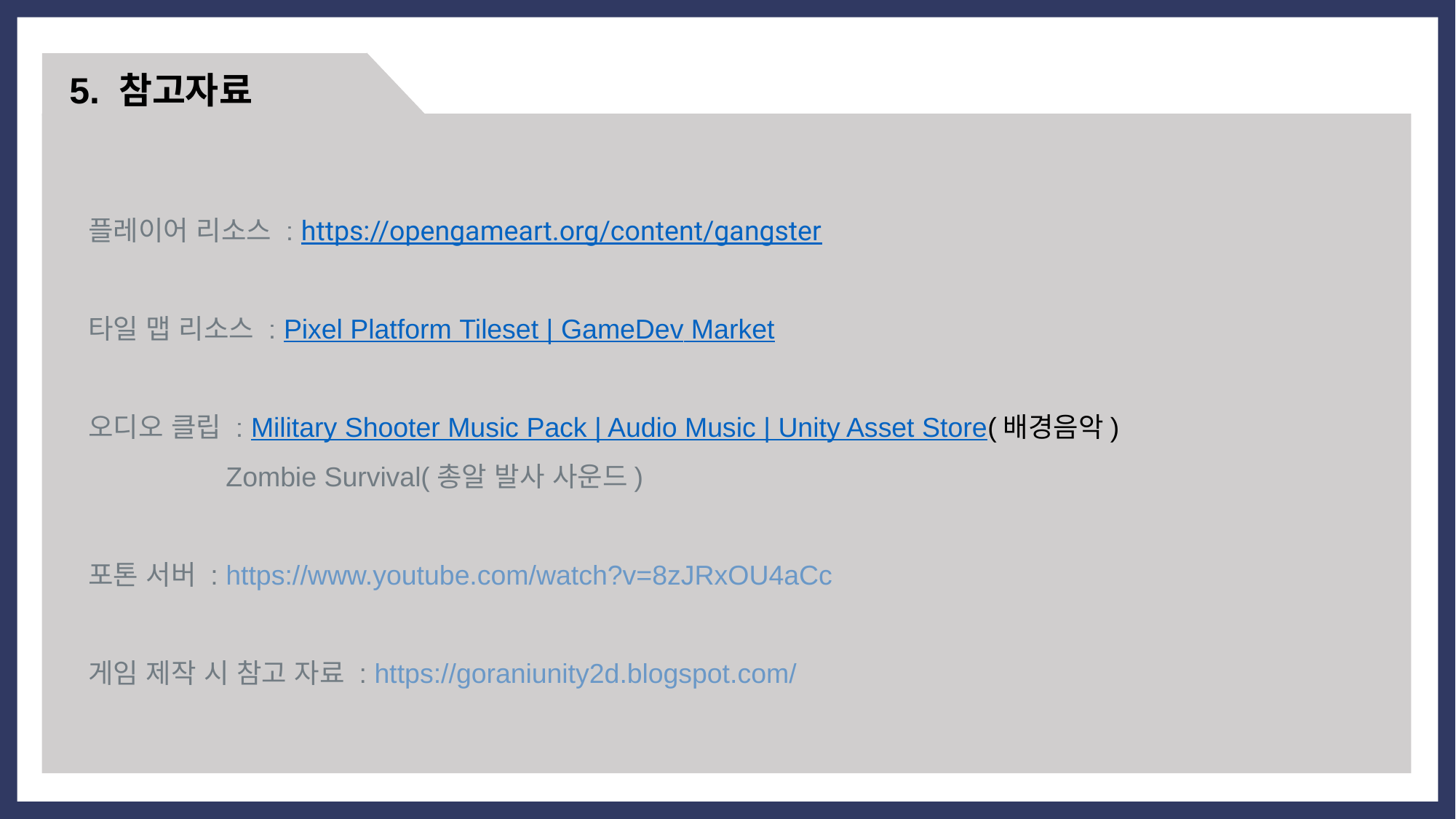

5. 참고자료

플레이어 리소스 : https://opengameart.org/content/gangster

타일 맵 리소스 : Pixel Platform Tileset | GameDev Market

오디오 클립 : Military Shooter Music Pack | Audio Music | Unity Asset Store(배경음악)
                  Zombie Survival(총알 발사 사운드)

포톤 서버 : https://www.youtube.com/watch?v=8zJRxOU4aCc

게임 제작 시 참고 자료 : https://goraniunity2d.blogspot.com/